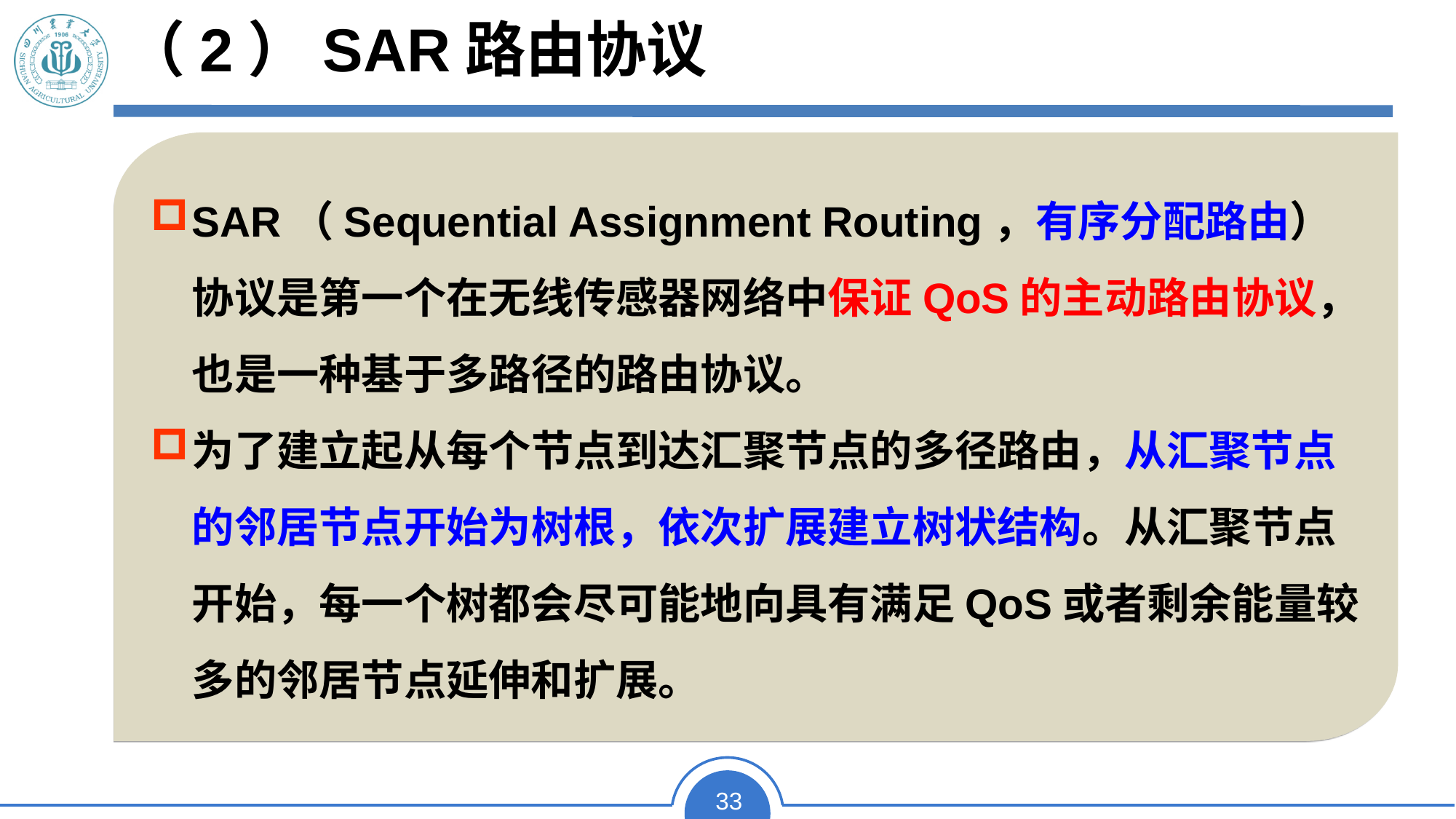

# （2）SAR路由协议
SAR（Sequential Assignment Routing，有序分配路由）协议是第一个在无线传感器网络中保证QoS的主动路由协议，也是一种基于多路径的路由协议。
为了建立起从每个节点到达汇聚节点的多径路由，从汇聚节点的邻居节点开始为树根，依次扩展建立树状结构。从汇聚节点开始，每一个树都会尽可能地向具有满足QoS或者剩余能量较多的邻居节点延伸和扩展。